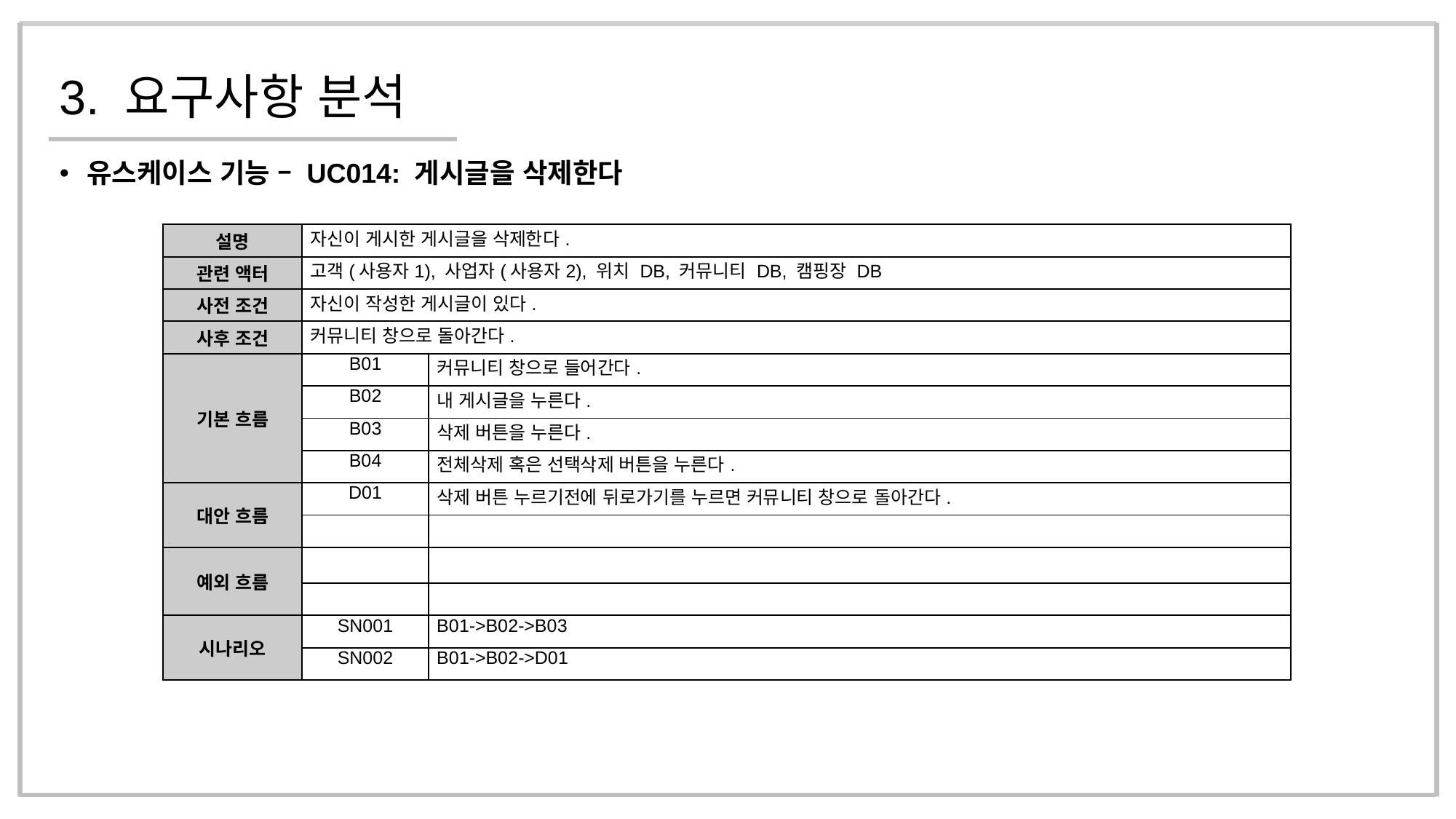

# 3. 요구사항 분석

유스케이스 기능 – UC014: 게시글을 삭제한다
| 설명 | 자신이 게시한 게시글을 삭제한다. |  |
| --- | --- | --- |
| 관련 액터 | 고객(사용자1), 사업자(사용자2), 위치 DB, 커뮤니티 DB, 캠핑장 DB |  |
| 사전 조건 | 자신이 작성한 게시글이 있다. |  |
| 사후 조건 | 커뮤니티 창으로 돌아간다. |  |
| 기본 흐름 | B01 | 커뮤니티 창으로 들어간다. |
|  | B02 | 내 게시글을 누른다. |
|  | B03 | 삭제 버튼을 누른다. |
|  | B04 | 전체삭제 혹은 선택삭제 버튼을 누른다. |
| 대안 흐름 | D01 | 삭제 버튼 누르기전에 뒤로가기를 누르면 커뮤니티 창으로 돌아간다. |
|  |  |  |
| 예외 흐름 |  |  |
|  |  |  |
| 시나리오 | SN001 | B01->B02->B03 |
|  | SN002 | B01->B02->D01 |